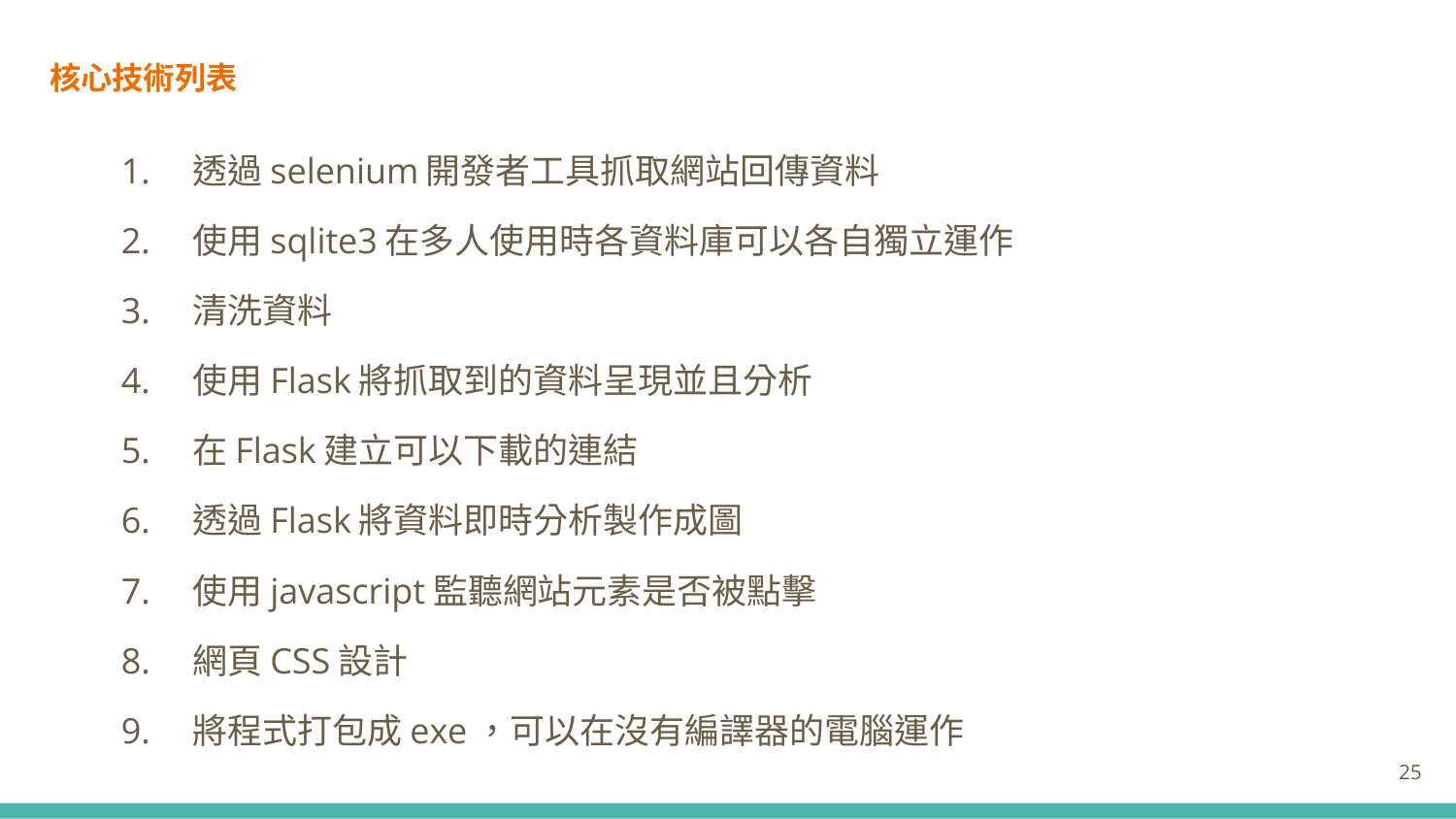

# 核心技術列表
透過selenium開發者工具抓取網站回傳資料
使用sqlite3在多人使用時各資料庫可以各自獨立運作
清洗資料
使用Flask將抓取到的資料呈現並且分析
在Flask建立可以下載的連結
透過Flask將資料即時分析製作成圖
使用javascript監聽網站元素是否被點擊
網頁CSS設計
將程式打包成exe，可以在沒有編譯器的電腦運作

25